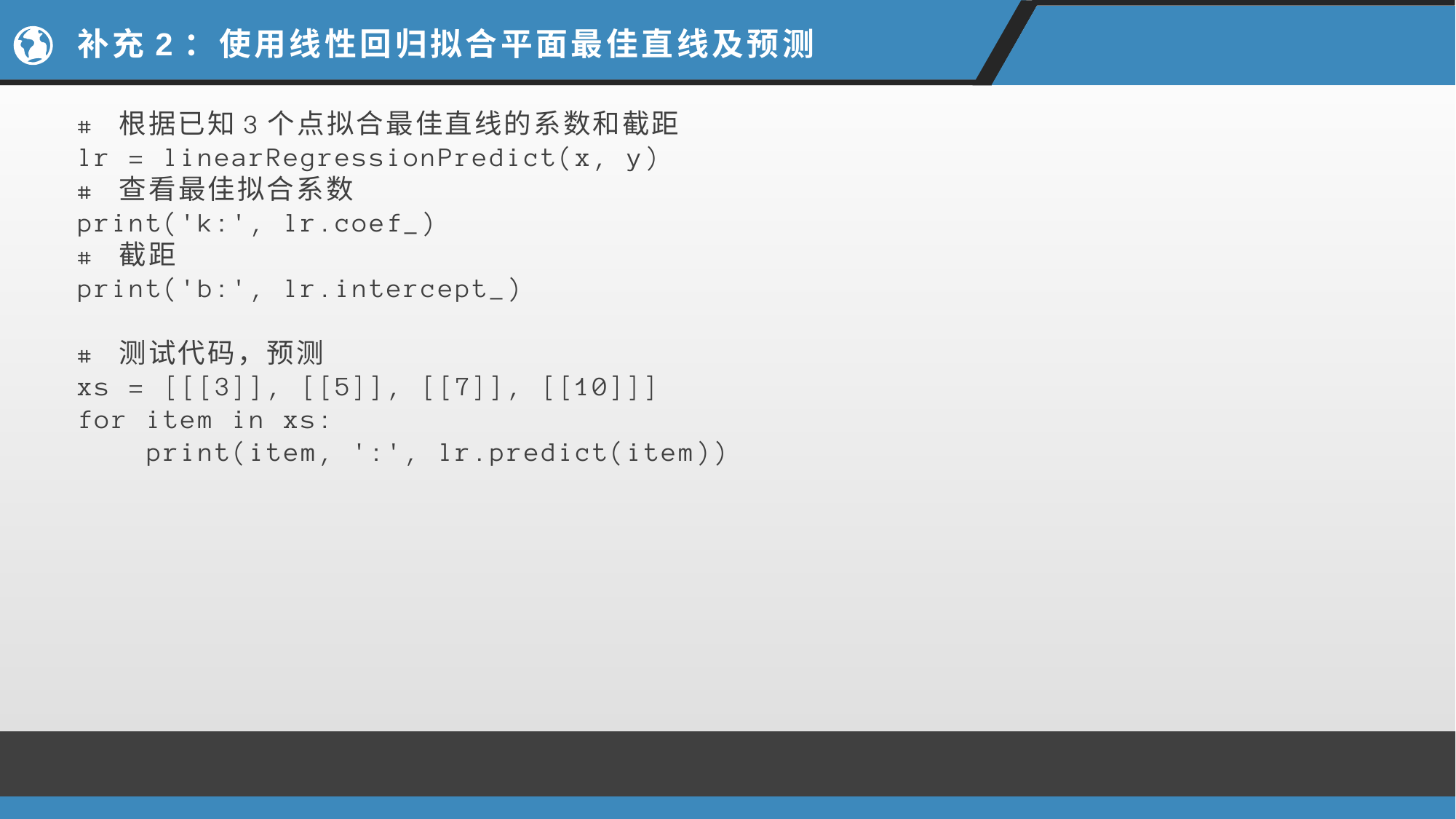

# 补充2：使用线性回归拟合平面最佳直线及预测

# 根据已知3个点拟合最佳直线的系数和截距
lr = linearRegressionPredict(x, y)
# 查看最佳拟合系数
print('k:', lr.coef_)
# 截距
print('b:', lr.intercept_)

# 测试代码，预测
xs = [[[3]], [[5]], [[7]], [[10]]]
for item in xs:
    print(item, ':', lr.predict(item))